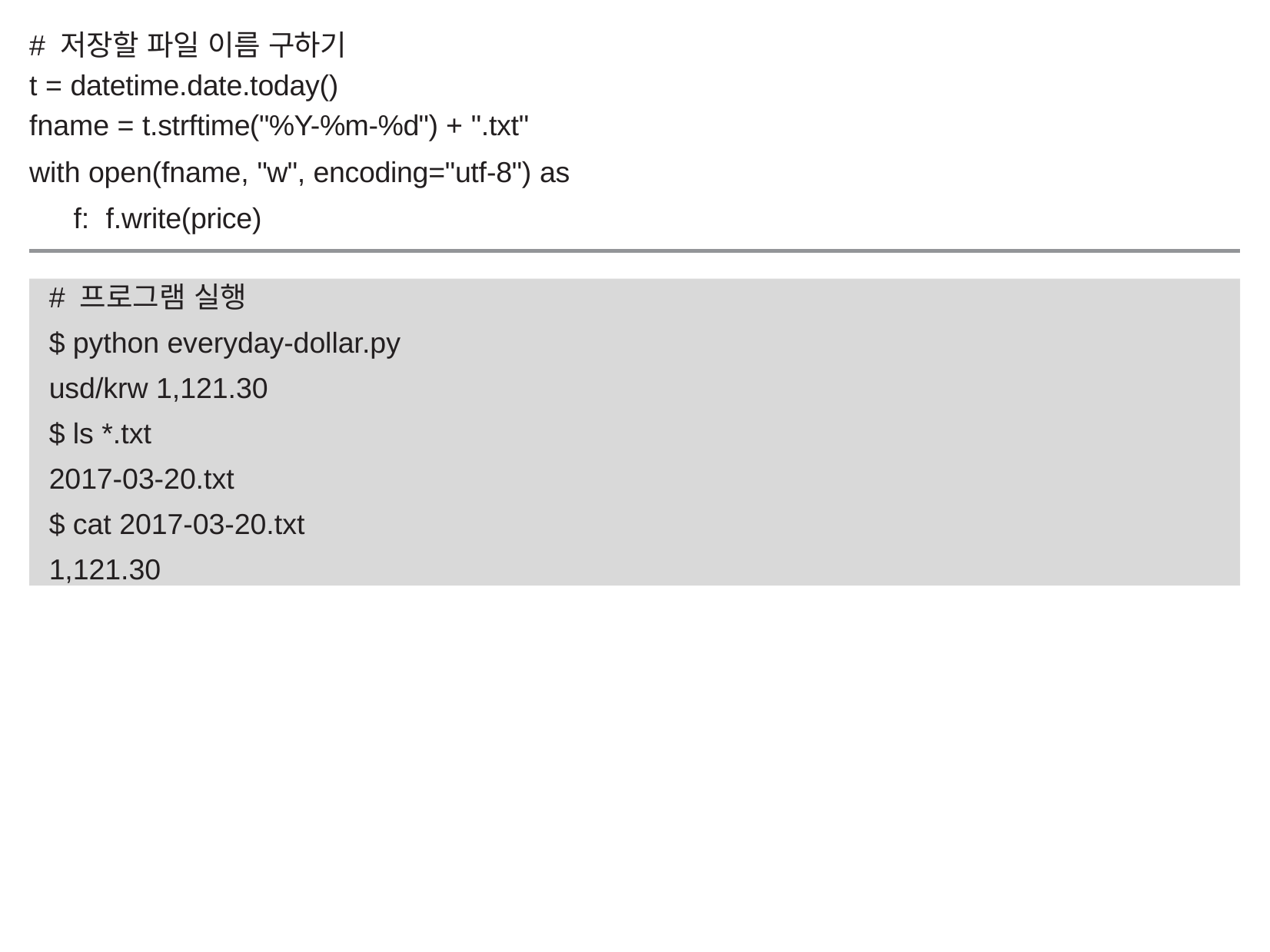

# 저장할 파일 이름 구하기
t = datetime.date.today()
fname = t.strftime("%Y-%m-%d") + ".txt"
with open(fname, "w", encoding="utf-8") as
f:  f.write(price)

# 프로그램 실행
$ python everyday-dollar.py
usd/krw 1,121.30
$ ls *.txt
2017-03-20.txt
$ cat 2017-03-20.txt
1,121.30